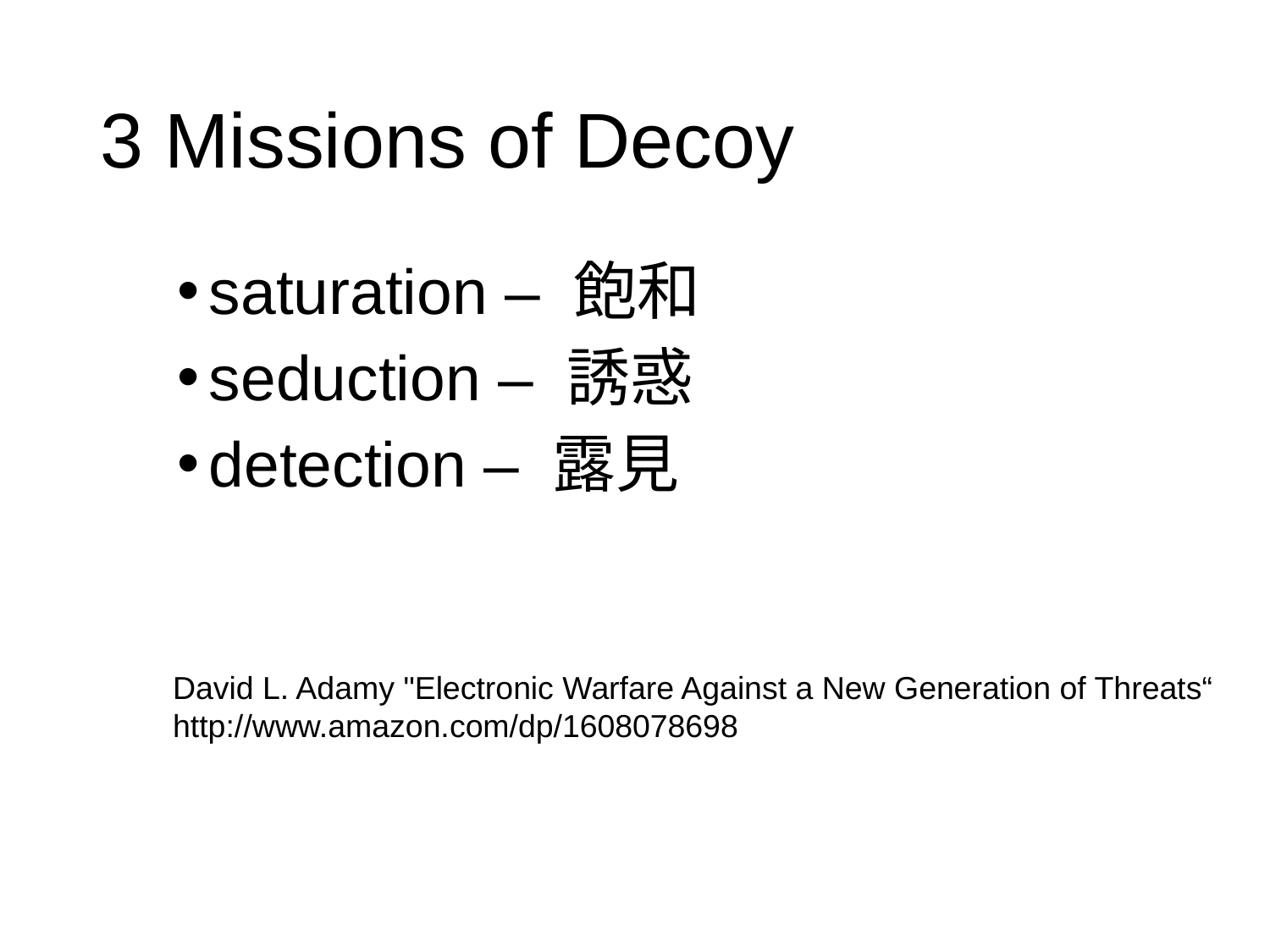

# 3 Missions of Decoy
saturation – 飽和
seduction – 誘惑
detection – 露見
David L. Adamy "Electronic Warfare Against a New Generation of Threats“
http://www.amazon.com/dp/1608078698